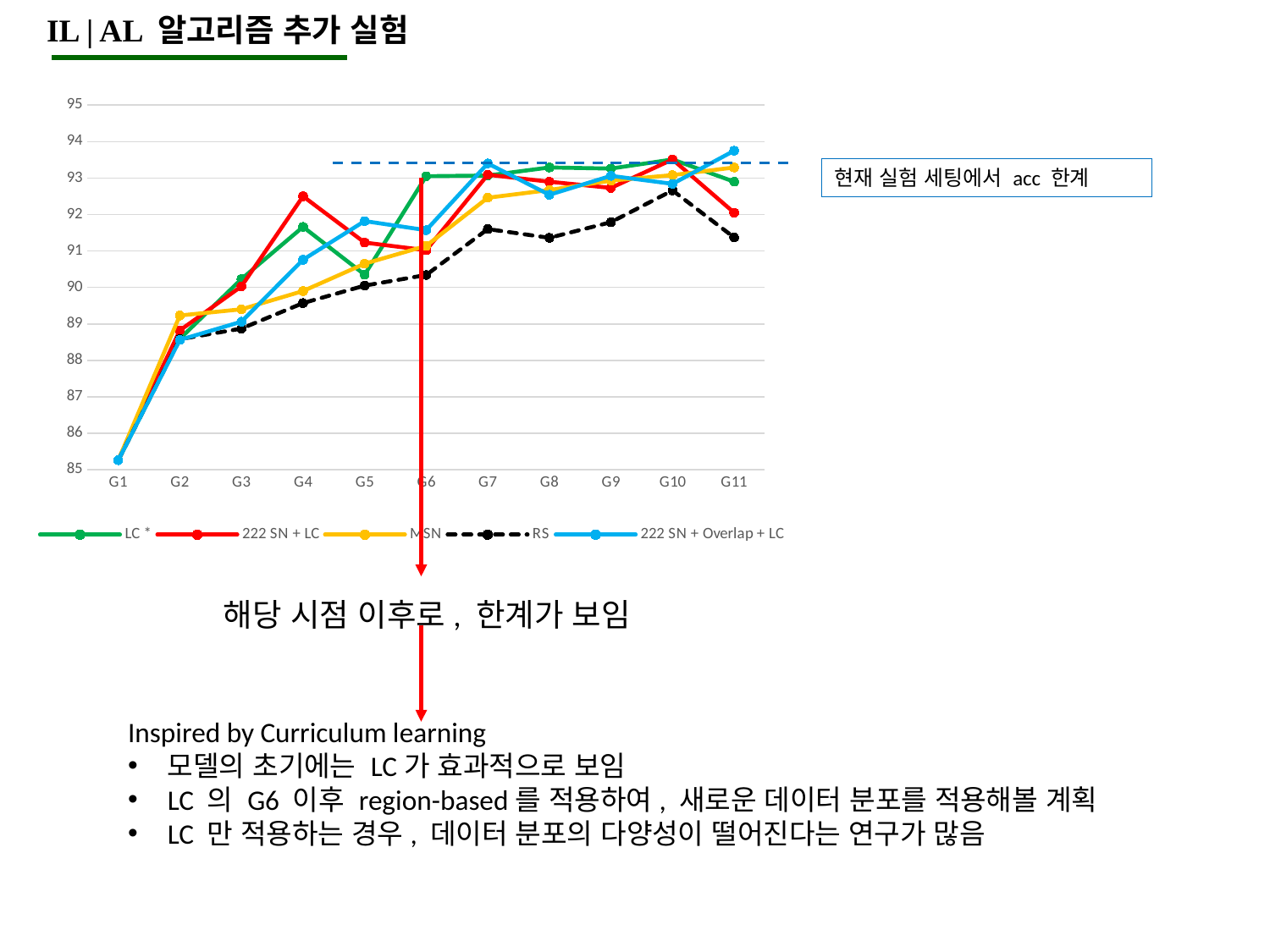

IL | AL 알고리즘 추가 실험

### Chart

| Category | LC * | 222 SN + LC | MSN | RS | 222 SN + Overlap + LC |
|---|---|---|---|---|---|
| G1 | 85.26 | 85.26 | 85.26 | 85.26 | 85.26 |
| G2 | 88.59 | 88.82 | 89.23 | 88.58 | 88.56 |
| G3 | 90.23 | 90.03 | 89.4 | 88.87 | 89.06 |
| G4 | 91.66 | 92.5 | 89.9 | 89.57 | 90.76 |
| G5 | 90.35 | 91.23 | 90.65 | 90.05 | 91.82 |
| G6 | 93.05 | 91.02 | 91.14 | 90.34 | 91.57 |
| G7 | 93.07 | 93.09 | 92.46 | 91.6 | 93.4 |
| G8 | 93.29 | 92.9 | 92.67 | 91.36 | 92.54 |
| G9 | 93.26 | 92.73 | 92.93 | 91.79 | 93.06 |
| G10 | 93.51 | 93.51 | 93.08 | 92.66 | 92.84 |
| G11 | 92.9 | 92.05 | 93.29 | 91.37 | 93.75 |
현재 실험 세팅에서 acc 한계
해당 시점 이후로, 한계가 보임
Inspired by Curriculum learning
모델의 초기에는 LC가 효과적으로 보임
LC 의 G6 이후 region-based를 적용하여, 새로운 데이터 분포를 적용해볼 계획
LC 만 적용하는 경우, 데이터 분포의 다양성이 떨어진다는 연구가 많음